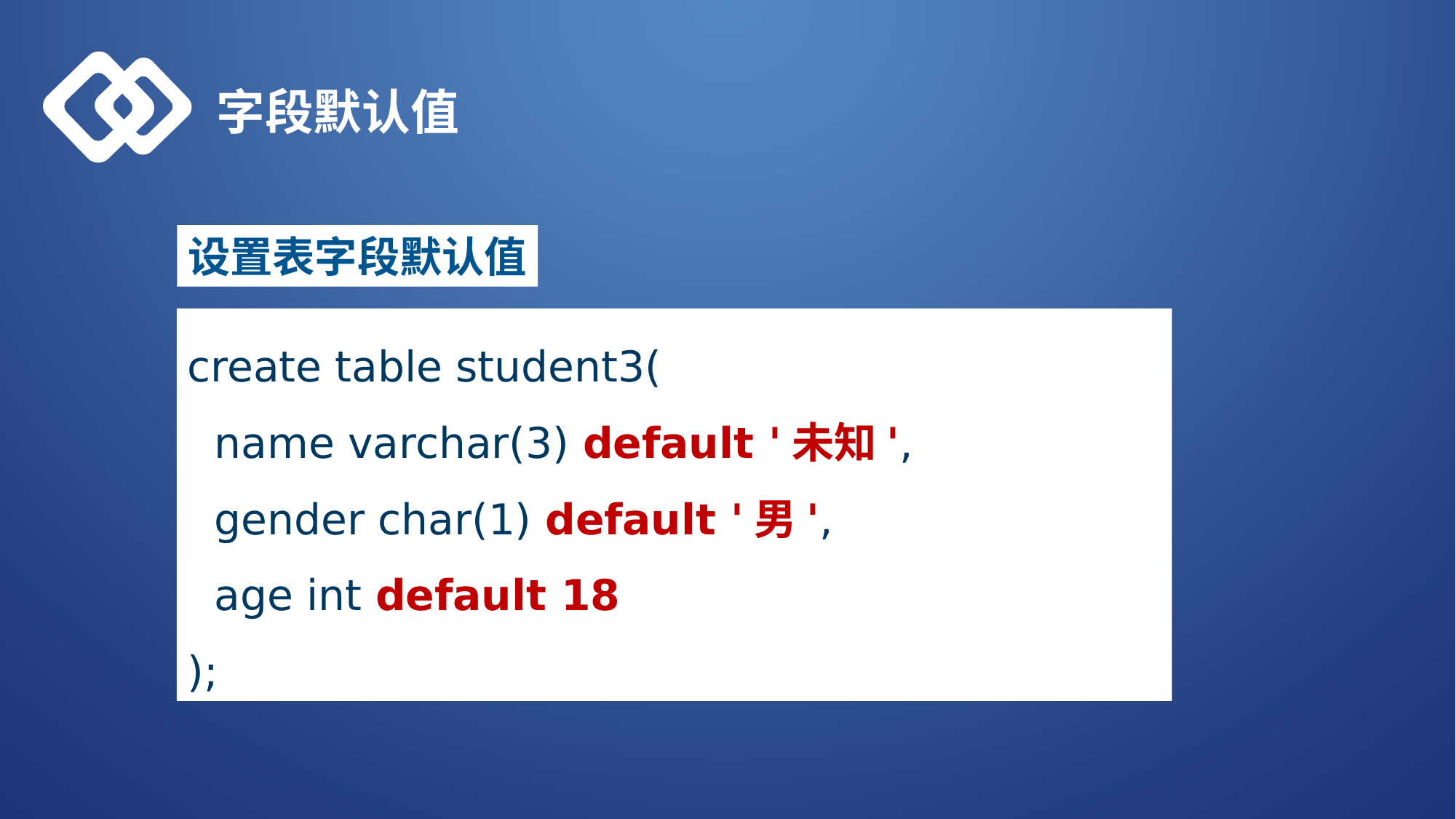

字段默认值

设置表字段默认值
create table student3(
  name varchar(3) default '未知',
  gender char(1) default '男',
  age int default 18
);